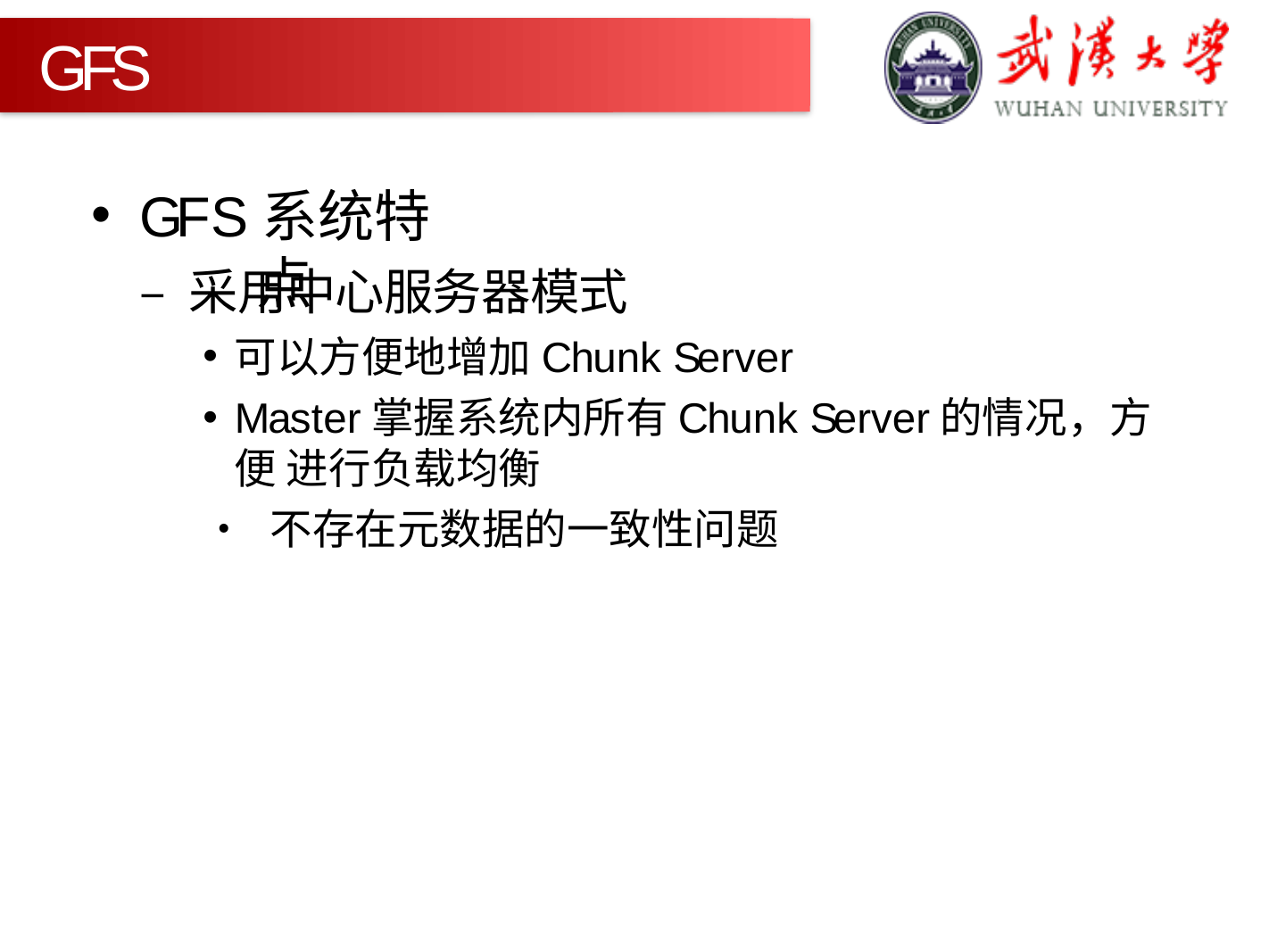

GFS
GFS系统特点
– 采用中心服务器模式

可以方便地增加Chunk Server

Master掌握系统内所有Chunk Server的情况，方便 进行负载均衡

• 不存在元数据的一致性问题